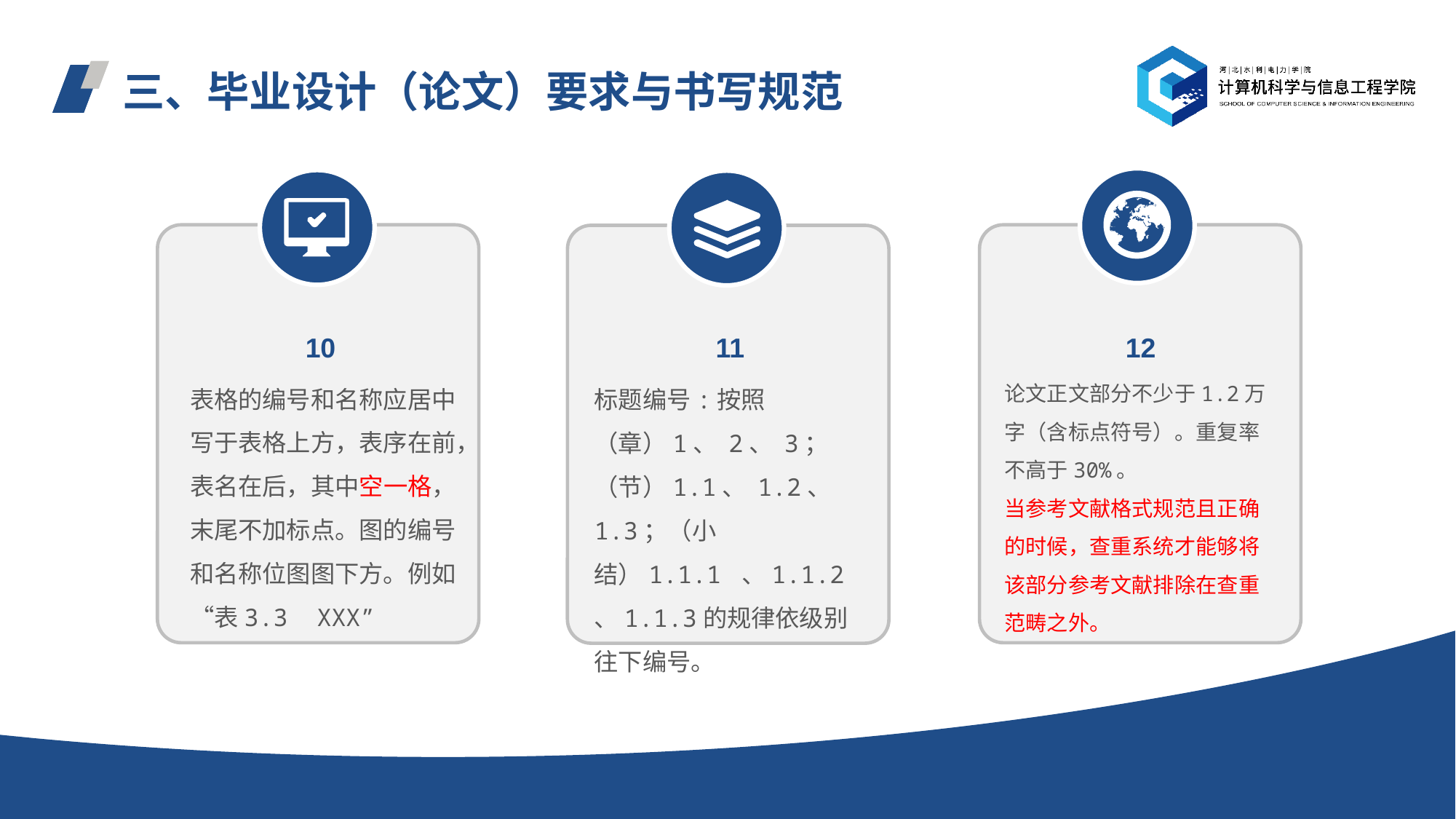

# 三、毕业设计（论文）要求与书写规范

10
12
11
论文正文部分不少于1.2万字（含标点符号）。重复率不高于30%。
当参考文献格式规范且正确的时候，查重系统才能够将该部分参考文献排除在查重范畴之外。
表格的编号和名称应居中写于表格上方，表序在前，表名在后，其中空一格，末尾不加标点。图的编号和名称位图图下方。例如“表3.3  XXX”
标题编号:按照（章）1、 2、 3；（节）1.1、 1.2、 1.3；（小结）1.1.1 、1.1.2 、1.1.3的规律依级别往下编号。